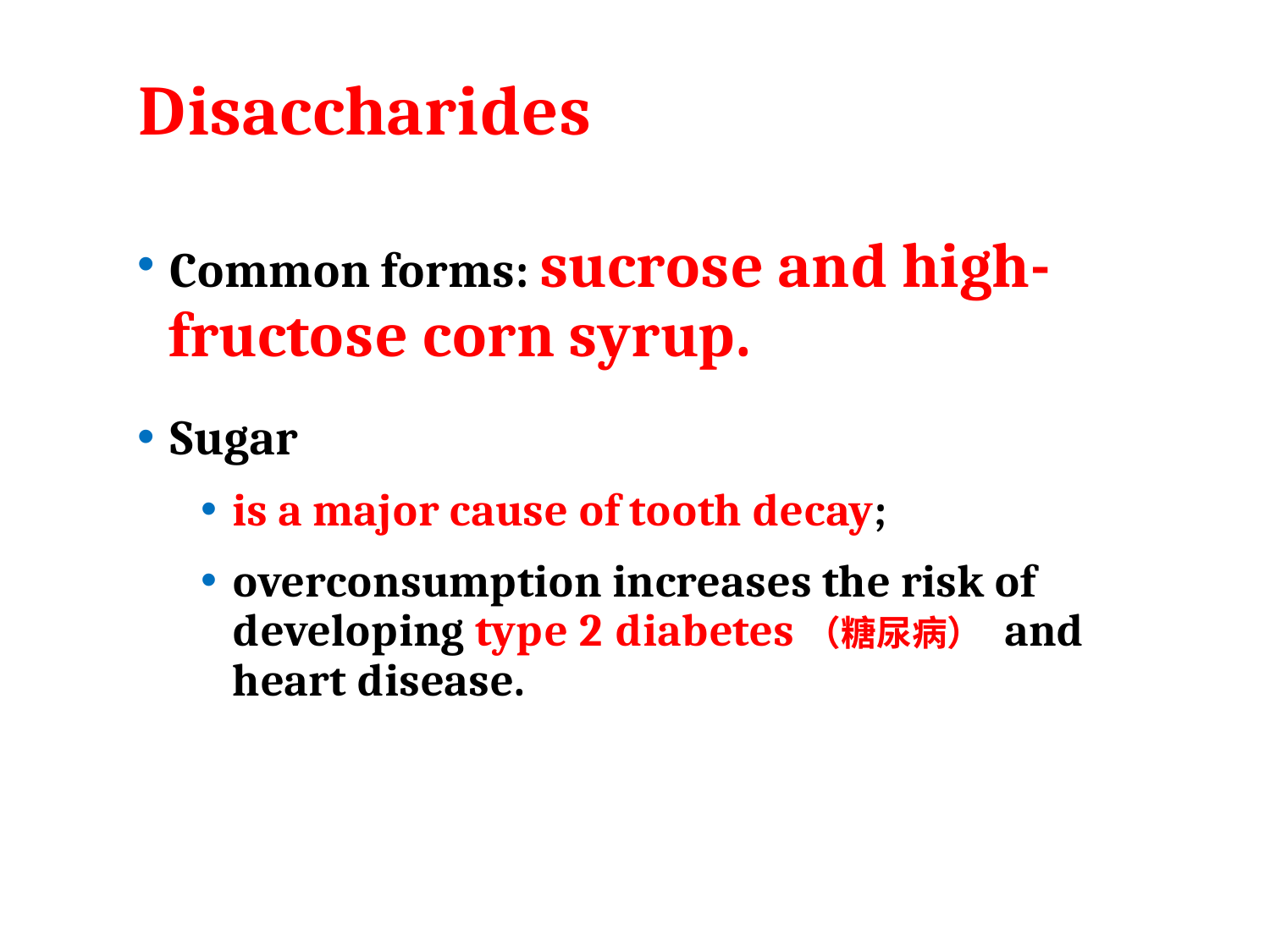

# Disaccharides
Common forms: sucrose and high-fructose corn syrup.
Sugar
is a major cause of tooth decay;
overconsumption increases the risk of developing type 2 diabetes（糖尿病） and heart disease.